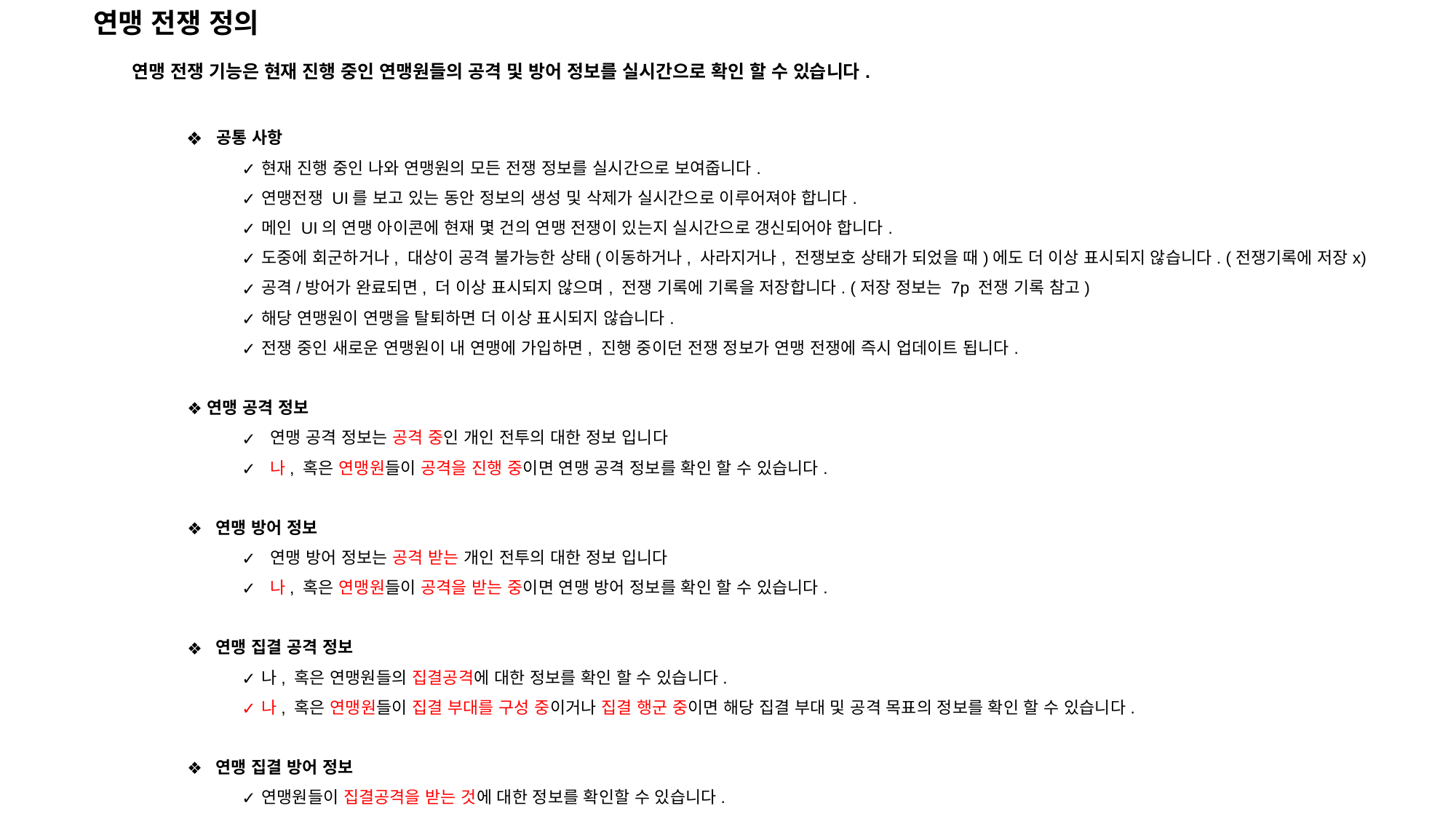

연맹 전쟁 정의
연맹 전쟁 기능은 현재 진행 중인 연맹원들의 공격 및 방어 정보를 실시간으로 확인 할 수 있습니다.

 공통 사항
현재 진행 중인 나와 연맹원의 모든 전쟁 정보를 실시간으로 보여줍니다.
연맹전쟁 UI를 보고 있는 동안 정보의 생성 및 삭제가 실시간으로 이루어져야 합니다.
메인 UI의 연맹 아이콘에 현재 몇 건의 연맹 전쟁이 있는지 실시간으로 갱신되어야 합니다.
도중에 회군하거나, 대상이 공격 불가능한 상태(이동하거나, 사라지거나, 전쟁보호 상태가 되었을 때)에도 더 이상 표시되지 않습니다. (전쟁기록에 저장x)
공격/방어가 완료되면, 더 이상 표시되지 않으며, 전쟁 기록에 기록을 저장합니다. (저장 정보는 7p 전쟁 기록 참고)
해당 연맹원이 연맹을 탈퇴하면 더 이상 표시되지 않습니다.
전쟁 중인 새로운 연맹원이 내 연맹에 가입하면, 진행 중이던 전쟁 정보가 연맹 전쟁에 즉시 업데이트 됩니다.

연맹 공격 정보
 연맹 공격 정보는 공격 중인 개인 전투의 대한 정보 입니다
 나, 혹은 연맹원들이 공격을 진행 중이면 연맹 공격 정보를 확인 할 수 있습니다.

 연맹 방어 정보
 연맹 방어 정보는 공격 받는 개인 전투의 대한 정보 입니다
 나, 혹은 연맹원들이 공격을 받는 중이면 연맹 방어 정보를 확인 할 수 있습니다.

 연맹 집결 공격 정보
나, 혹은 연맹원들의 집결공격에 대한 정보를 확인 할 수 있습니다.
나, 혹은 연맹원들이 집결 부대를 구성 중이거나 집결 행군 중이면 해당 집결 부대 및 공격 목표의 정보를 확인 할 수 있습니다.

 연맹 집결 방어 정보
연맹원들이 집결공격을 받는 것에 대한 정보를 확인할 수 있습니다.
개인 전투와 다르게 적 연맹원들이 병력을 구성 하여 아군 연맹원의 도시를 공격 하는 세부 정보를 확인 할 수 있습니다.